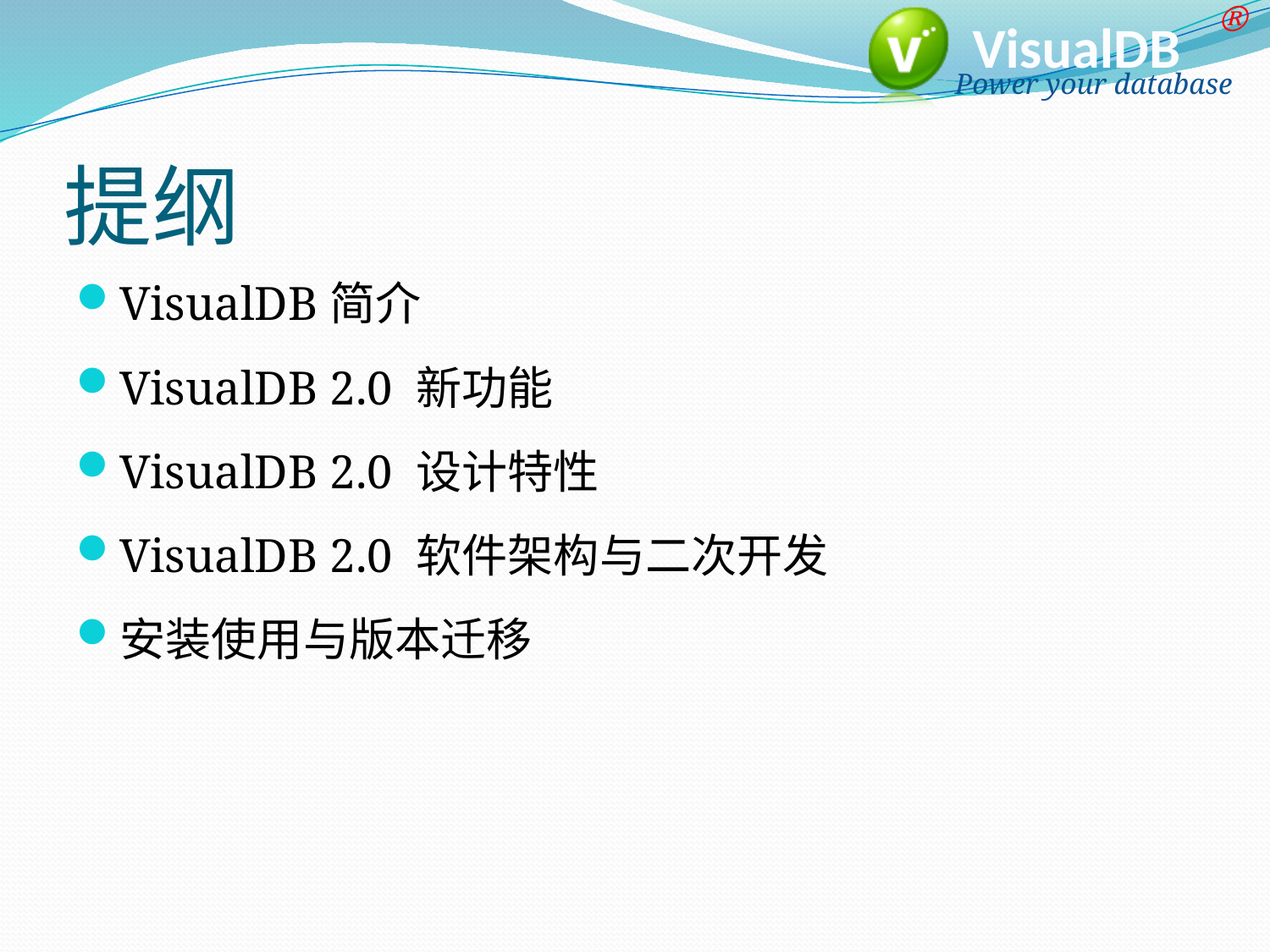

# 提纲
VisualDB简介

VisualDB 2.0 新功能

VisualDB 2.0 设计特性

VisualDB 2.0 软件架构与二次开发

安装使用与版本迁移